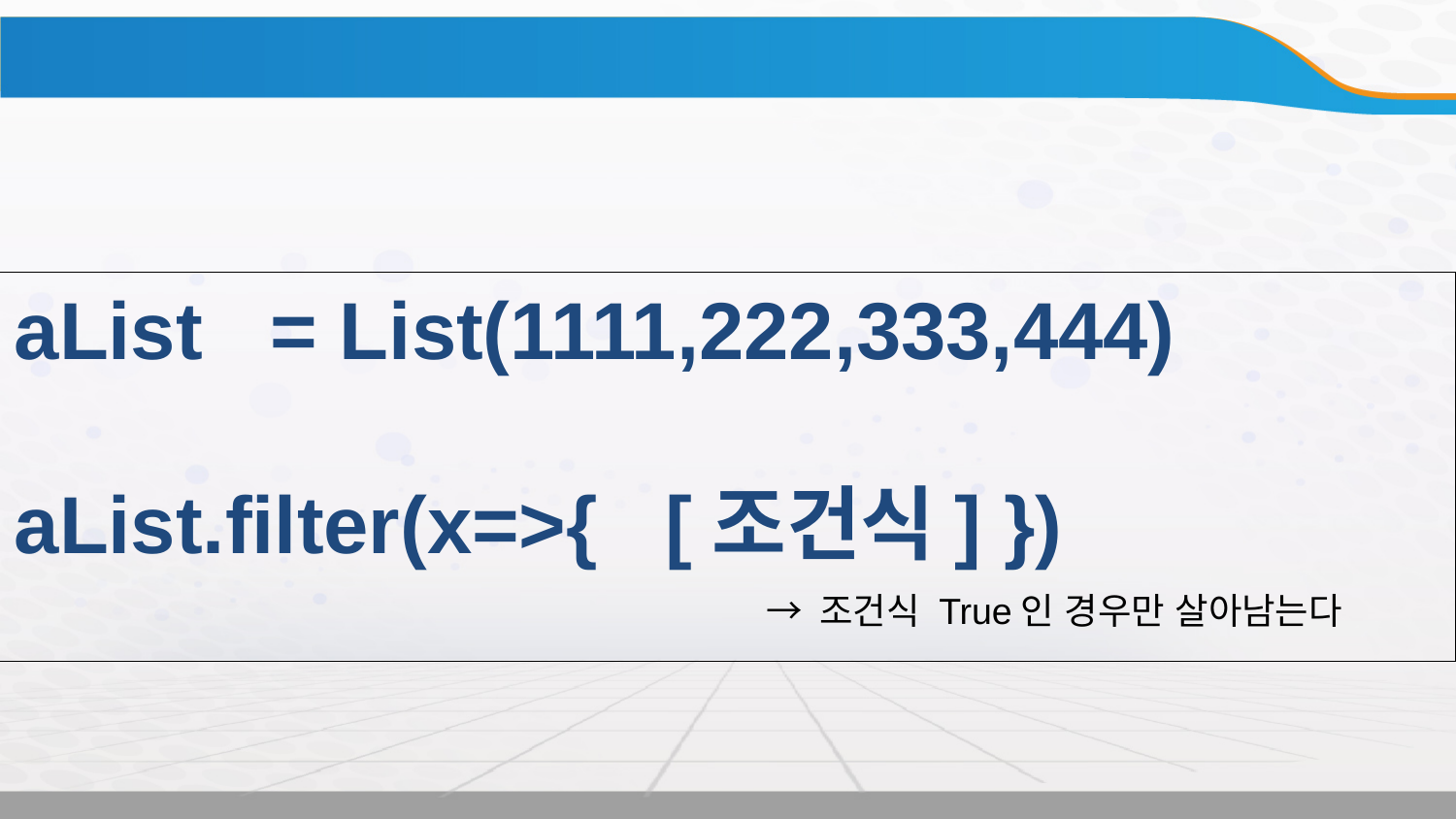

REVIEW - 3. Scala 자료형
aList   = List(1111,222,333,444)

aList.filter(x=>{   [조건식] })
→ 조건식 True인 경우만 살아남는다